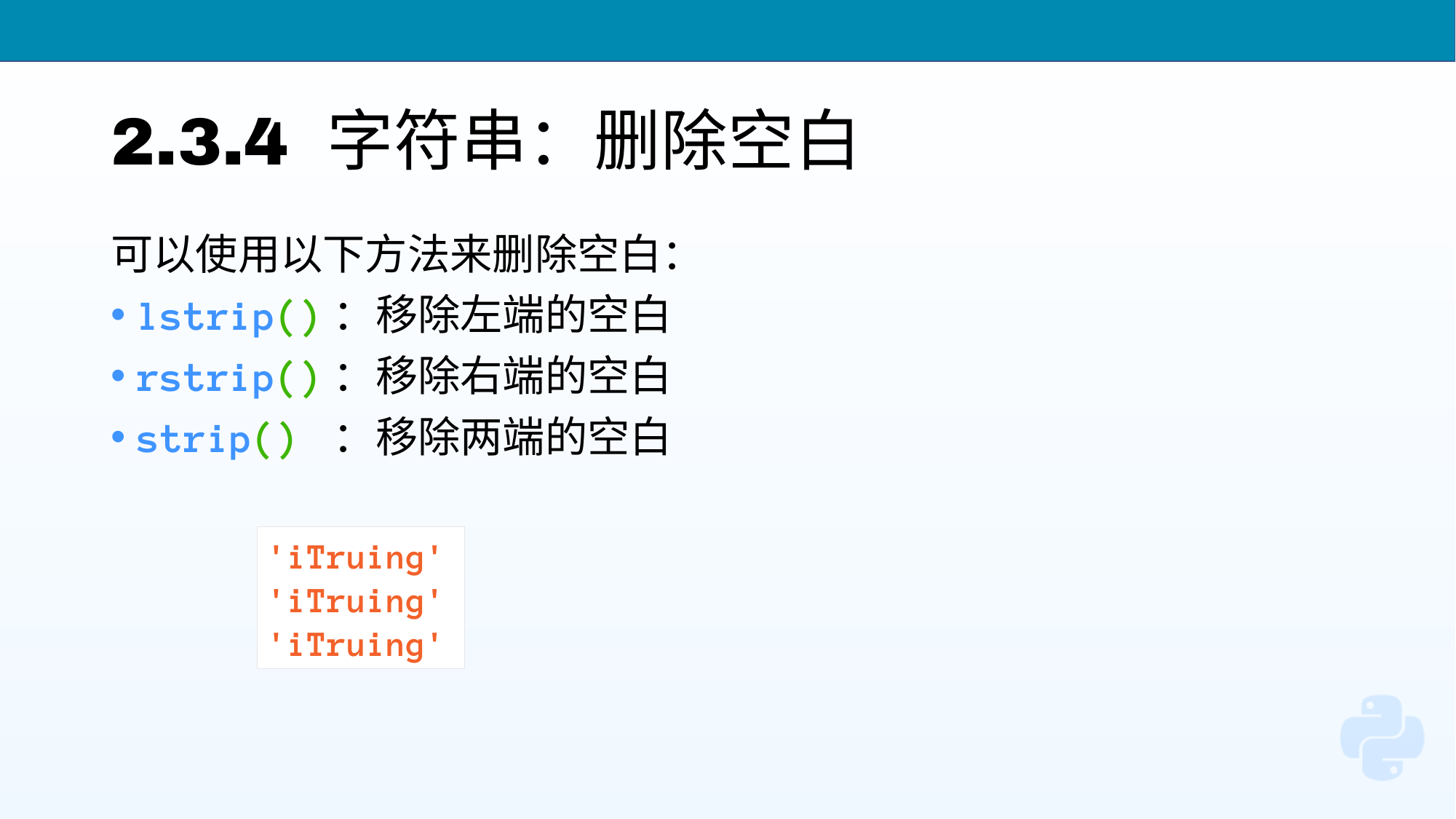

# 2.3.4 字符串：删除空白
可以使用以下方法来删除空白：
lstrip()：移除左端的空白
rstrip()：移除右端的空白
strip() ：移除两端的空白

'iTruing'
'iTruing'
'iTruing'